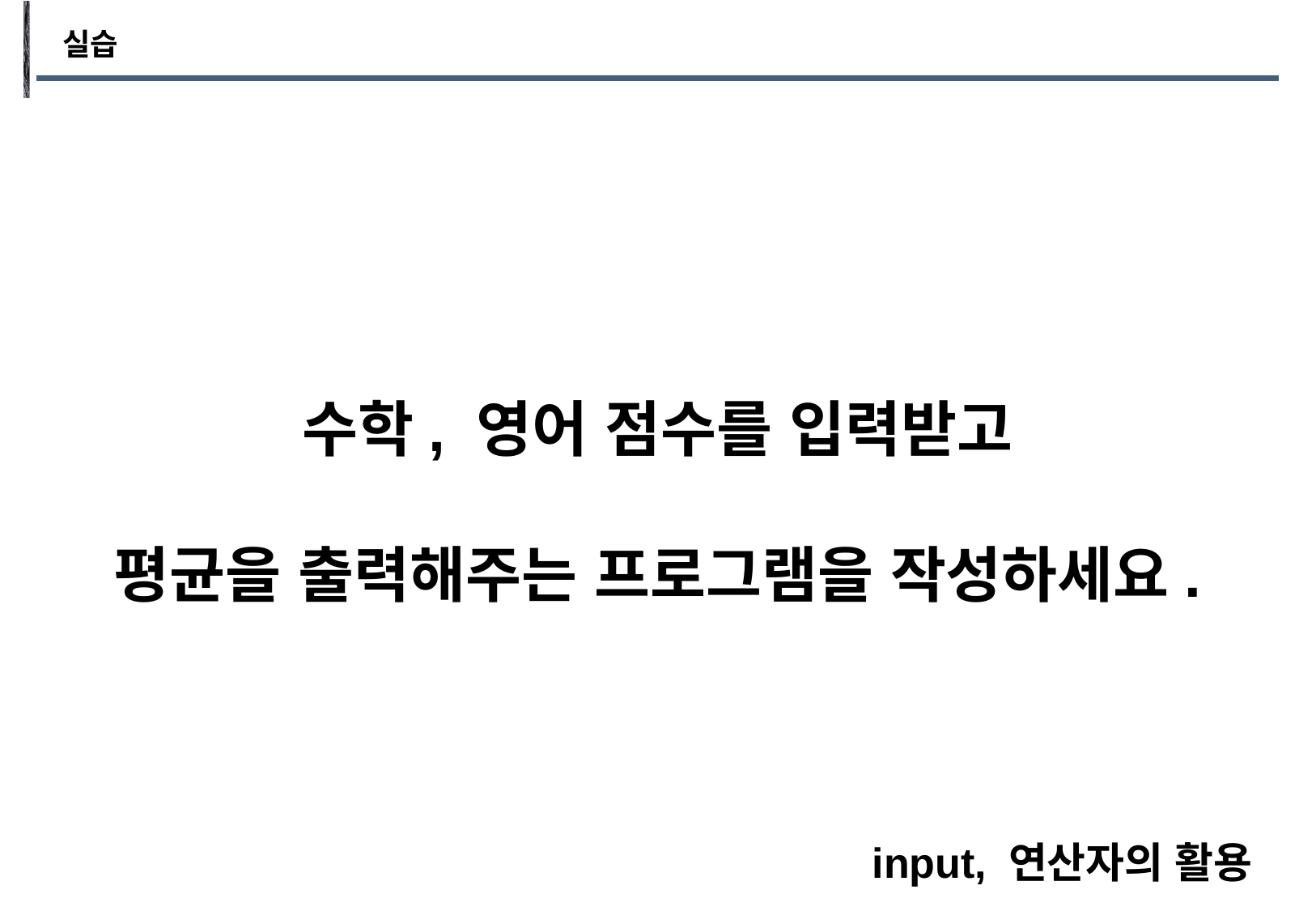

실습

수학, 영어 점수를 입력받고

평균을 출력해주는 프로그램을 작성하세요.
input, 연산자의 활용